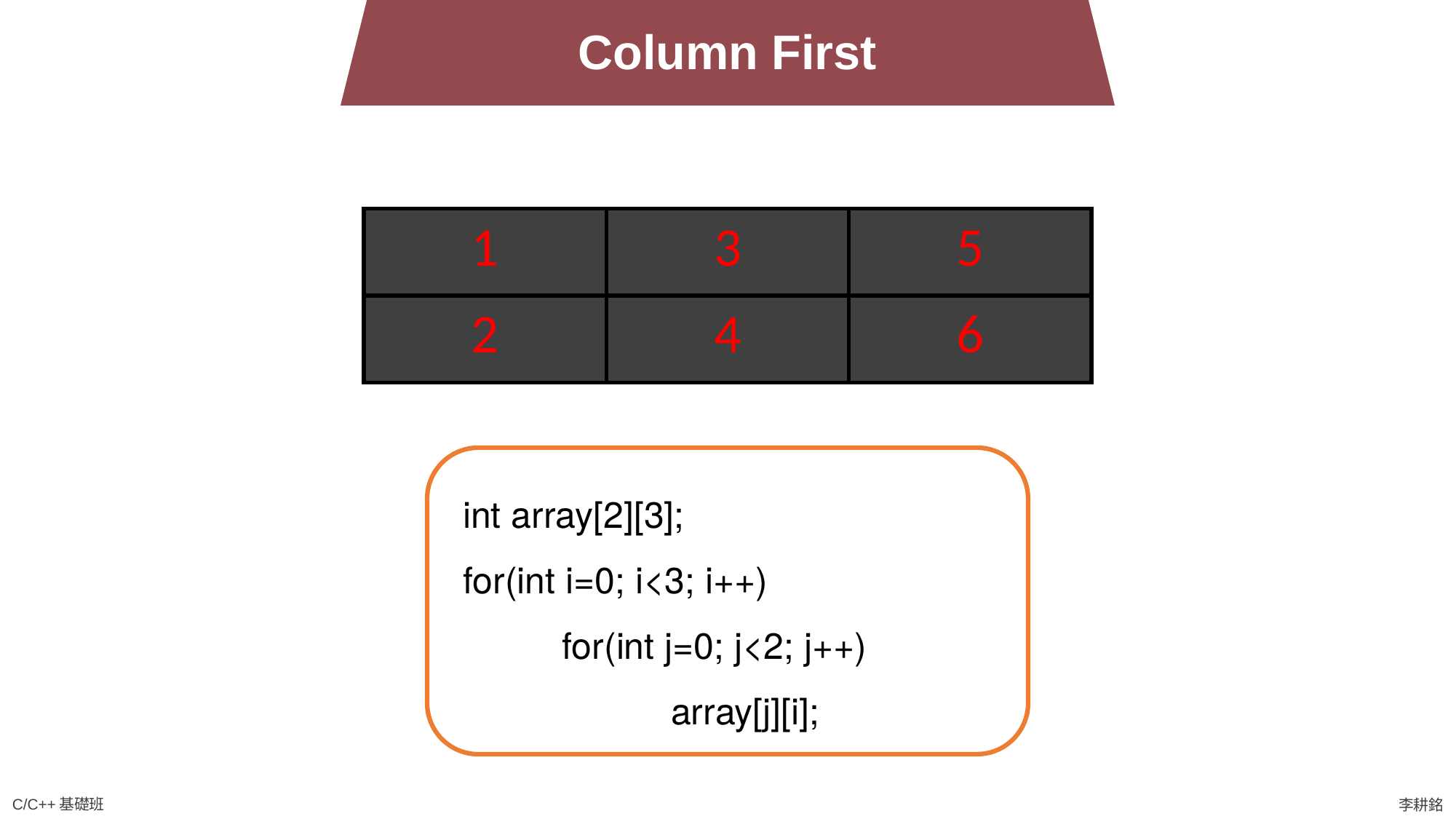

Column First
| 1 | 3 | 5 |
| --- | --- | --- |
| 2 | 4 | 6 |
 int array[2][3];
 for(int i=0; i<3; i++)
 	for(int j=0; j<2; j++)
		array[j][i];
C/C++基礎班
李耕銘